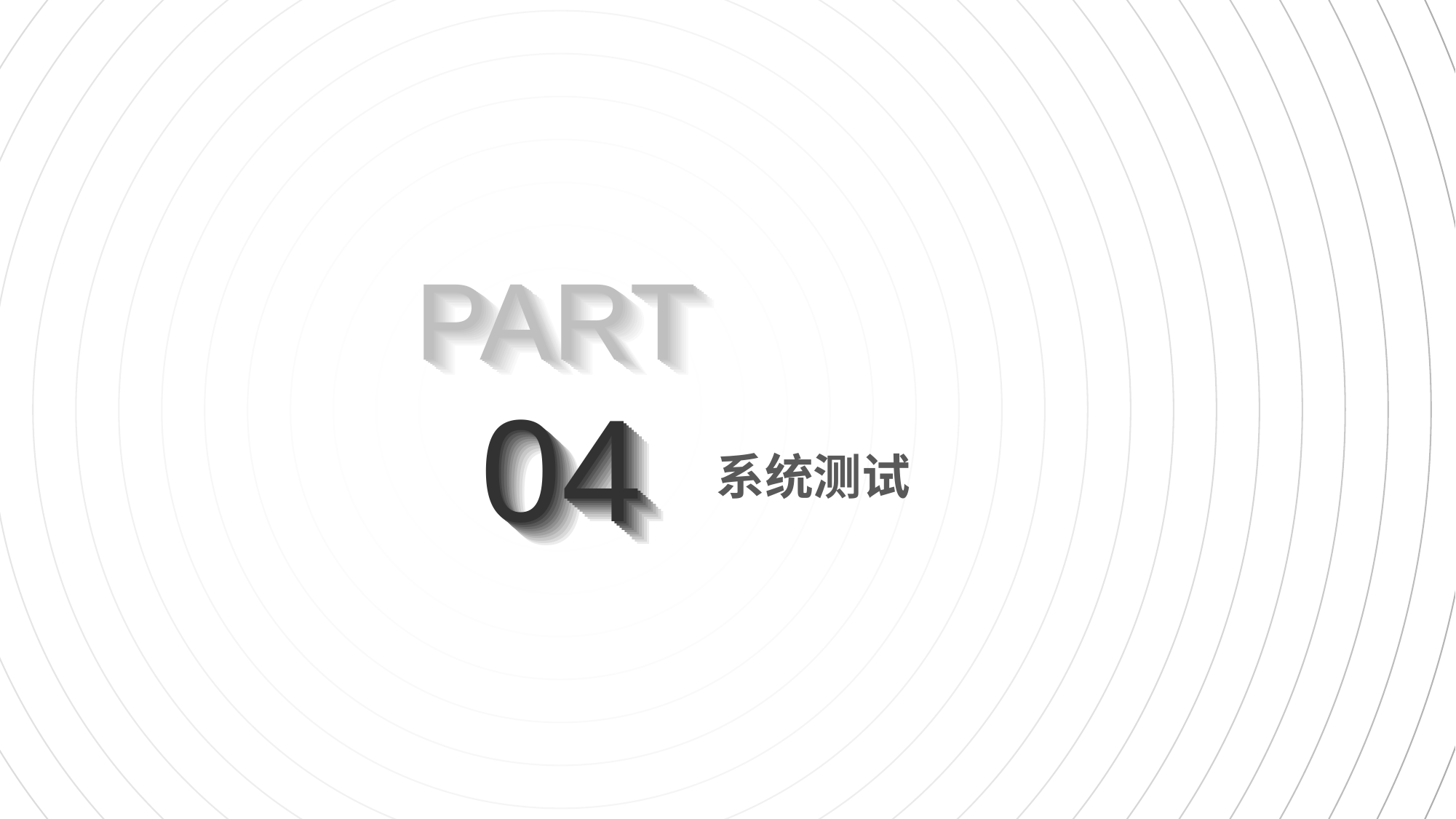

PART
PART
PART
PART
PART
PART
PART
PART
PART
PART
PART
PART
04
04
04
04
04
04
04
04
04
04
04
04
系统测试